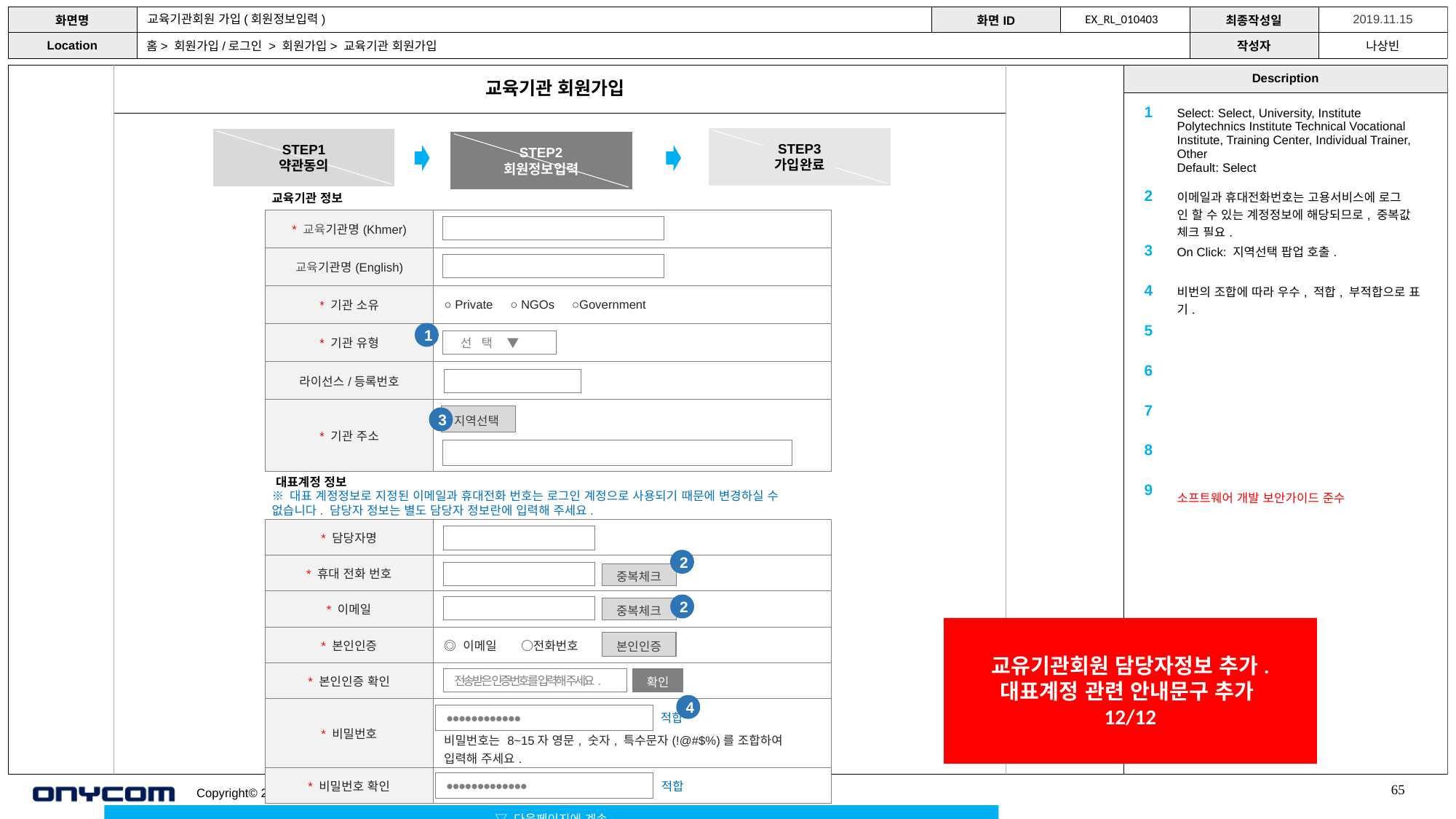

교육기관회원 가입(회원정보입력)
EX_RL_010403
홈> 회원가입/로그인 > 회원가입> 교육기관 회원가입
교육기관 회원가입
| 1 | Select: Select, University, Institute Polytechnics Institute Technical Vocational Institute, Training Center, Individual Trainer, Other Default: Select |
| --- | --- |
| 2 | 이메일과 휴대전화번호는 고용서비스에 로그 인 할 수 있는 계정정보에 해당되므로, 중복값 체크 필요. |
| 3 | On Click: 지역선택 팝업 호출. |
| 4 | 비번의 조합에 따라 우수, 적합, 부적합으로 표 기. |
| 5 |  |
| 6 |  |
| 7 |  |
| 8 |  |
| 9 | 소프트웨어 개발 보안가이드 준수 |

STEP3
가입완료

STEP1
약관동의

STEP2
회원정보입력

교육기관 정보
| \* 교육기관명(Khmer) |  |
| --- | --- |
| 교육기관명(English) |  |
| \* 기관 소유 | ○ Private ○ NGOs ○Government |
| \* 기관 유형 |  |
| 라이선스/등록번호 |  |
| \* 기관 주소 |  |

1
  선          택              ▼

지역선택
3

대표계정 정보
※ 대표 계정정보로 지정된 이메일과 휴대전화 번호는 로그인 계정으로 사용되기 때문에 변경하실 수 없습니다. 담당자 정보는 별도 담당자 정보란에 입력해 주세요.
| \* 담당자명 |  |
| --- | --- |
| \* 휴대 전화 번호 |  |
| \* 이메일 |  |
| \* 본인인증 | ◎ 이메일 ○전화번호 |
| \* 본인인증 확인 |  |
| \* 비밀번호 | 비밀번호는 8~15자 영문, 숫자, 특수문자(!@#$%)를 조합하여 입력해 주세요. |
| \* 비밀번호 확인 |  |

2

중복체크
2

중복체크
교유기관회원 담당자정보 추가.
대표계정 관련 안내문구 추가
12/12
본인인증
전송받은 인증번호를 입력해 주세요.
확인
4
● ● ● ● ● ● ● ● ● ● ● ●
적합
● ● ● ● ● ● ● ● ● ● ● ● ●
적합
65
▽ 다음페이지에 계속